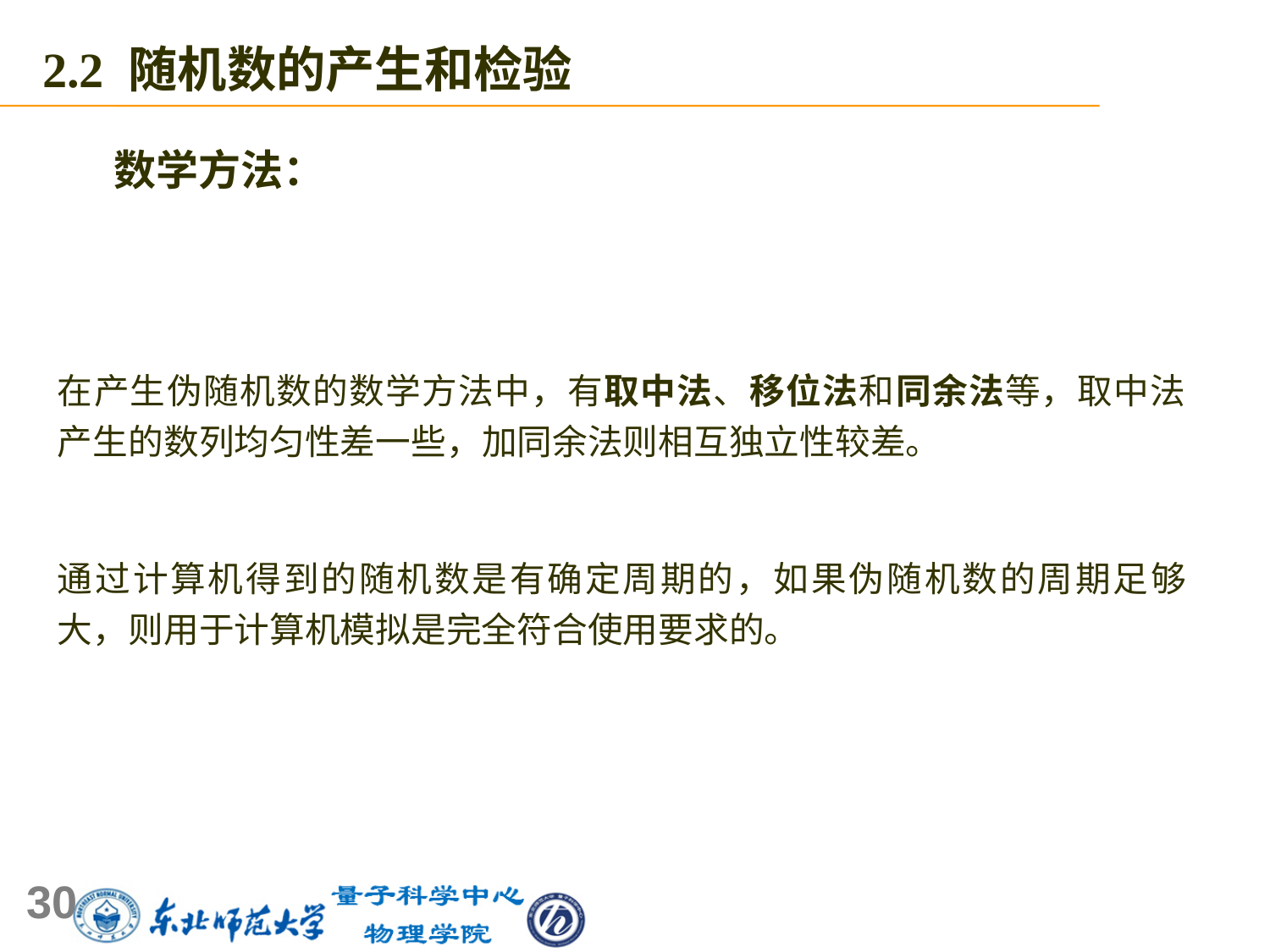

2.2 随机数的产生和检验

数学方法：
在产生伪随机数的数学方法中，有取中法、移位法和同余法等，取中法产生的数列均匀性差一些，加同余法则相互独立性较差。

通过计算机得到的随机数是有确定周期的，如果伪随机数的周期足够大，则用于计算机模拟是完全符合使用要求的。
30